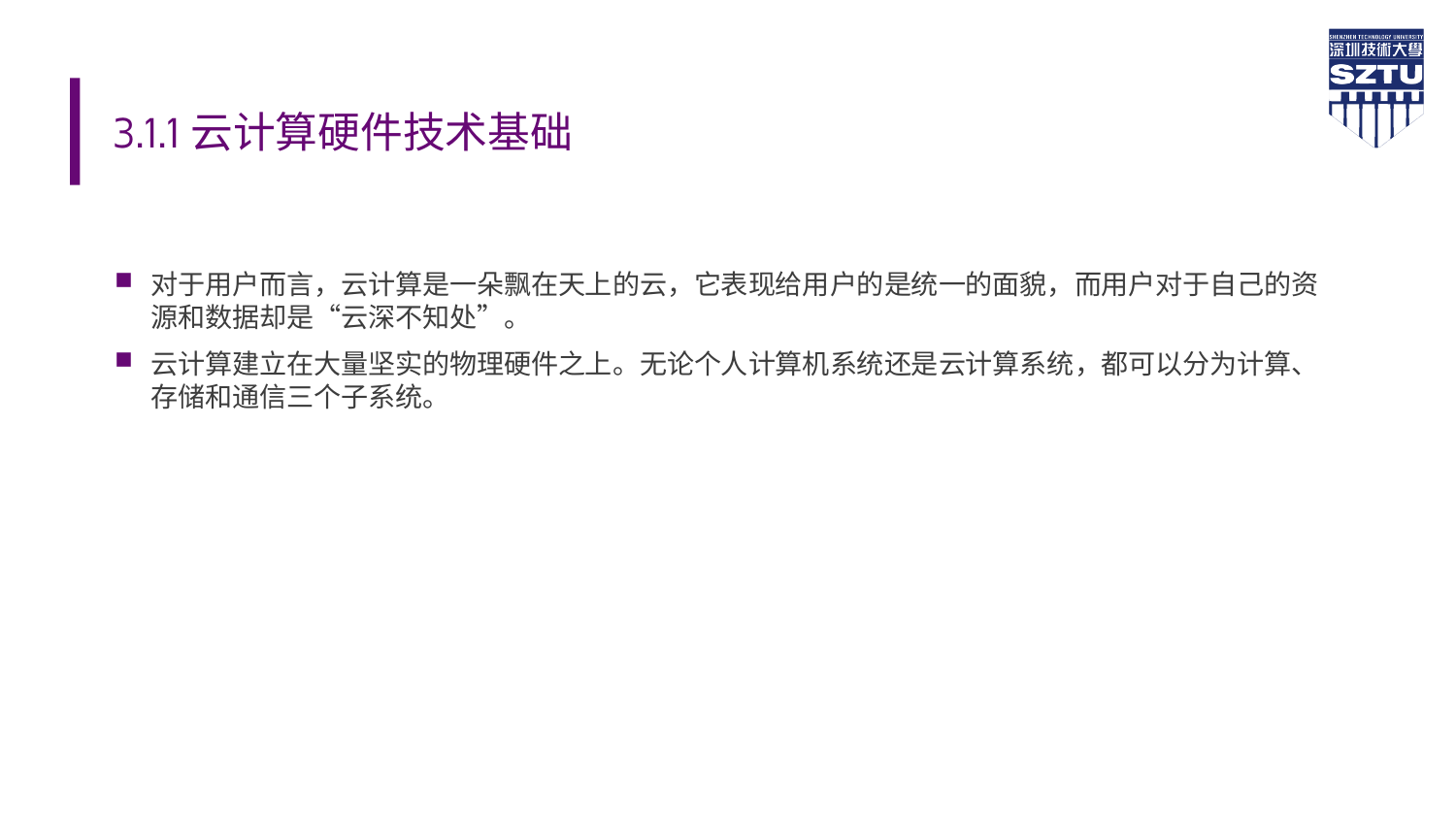

# 3.1.1云计算硬件技术基础
对于用户而言，云计算是一朵飘在天上的云，它表现给用户的是统一的面貌，而用户对于自己的资源和数据却是“云深不知处”。
云计算建立在大量坚实的物理硬件之上。无论个人计算机系统还是云计算系统，都可以分为计算、存储和通信三个子系统。